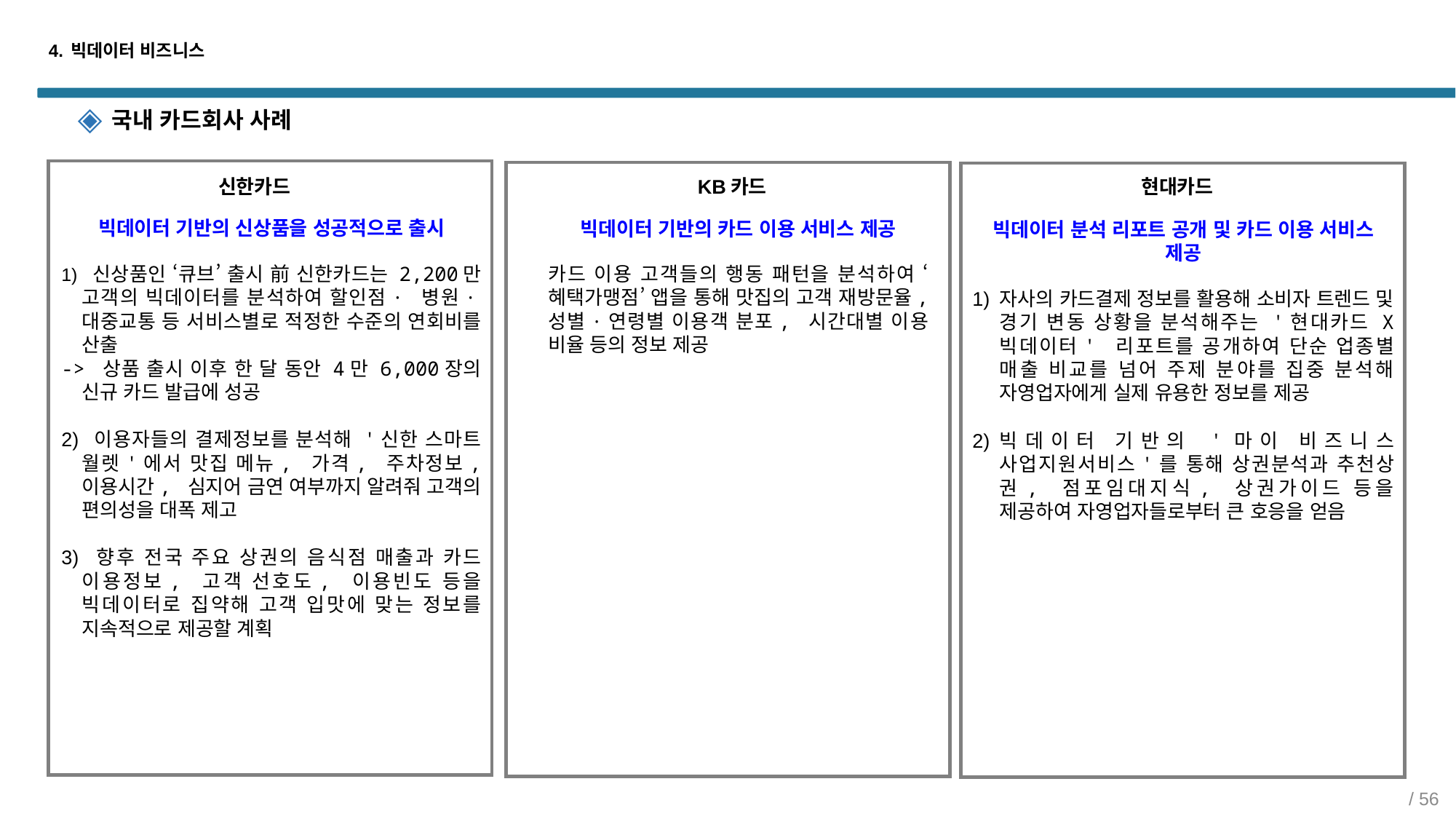

# 4. 빅데이터 비즈니스
국내 카드회사 사례

신한카드
KB카드
현대카드
빅데이터 기반의 신상품을 성공적으로 출시

 신상품인 ‘큐브’ 출시 前 신한카드는 2,200만 고객의 빅데이터를 분석하여 할인점· 병원·대중교통 등 서비스별로 적정한 수준의 연회비를 산출
-> 상품 출시 이후 한 달 동안 4만 6,000장의 신규 카드 발급에 성공

 이용자들의 결제정보를 분석해 '신한 스마트 월렛'에서 맛집 메뉴, 가격, 주차정보, 이용시간, 심지어 금연 여부까지 알려줘 고객의 편의성을 대폭 제고

 향후 전국 주요 상권의 음식점 매출과 카드 이용정보, 고객 선호도, 이용빈도 등을 빅데이터로 집약해 고객 입맛에 맞는 정보를 지속적으로 제공할 계획
빅데이터 기반의 카드 이용 서비스 제공

카드 이용 고객들의 행동 패턴을 분석하여 ‘혜택가맹점’ 앱을 통해 맛집의 고객 재방문율, 성별·연령별 이용객 분포, 시간대별 이용 비율 등의 정보 제공
빅데이터 분석 리포트 공개 및 카드 이용 서비스 제공

자사의 카드결제 정보를 활용해 소비자 트렌드 및 경기 변동 상황을 분석해주는 '현대카드 X 빅데이터' 리포트를 공개하여 단순 업종별 매출 비교를 넘어 주제 분야를 집중 분석해 자영업자에게 실제 유용한 정보를 제공

빅데이터 기반의 '마이 비즈니스 사업지원서비스'를 통해 상권분석과 추천상권, 점포임대지식, 상권가이드 등을 제공하여 자영업자들로부터 큰 호응을 얻음
/ 56